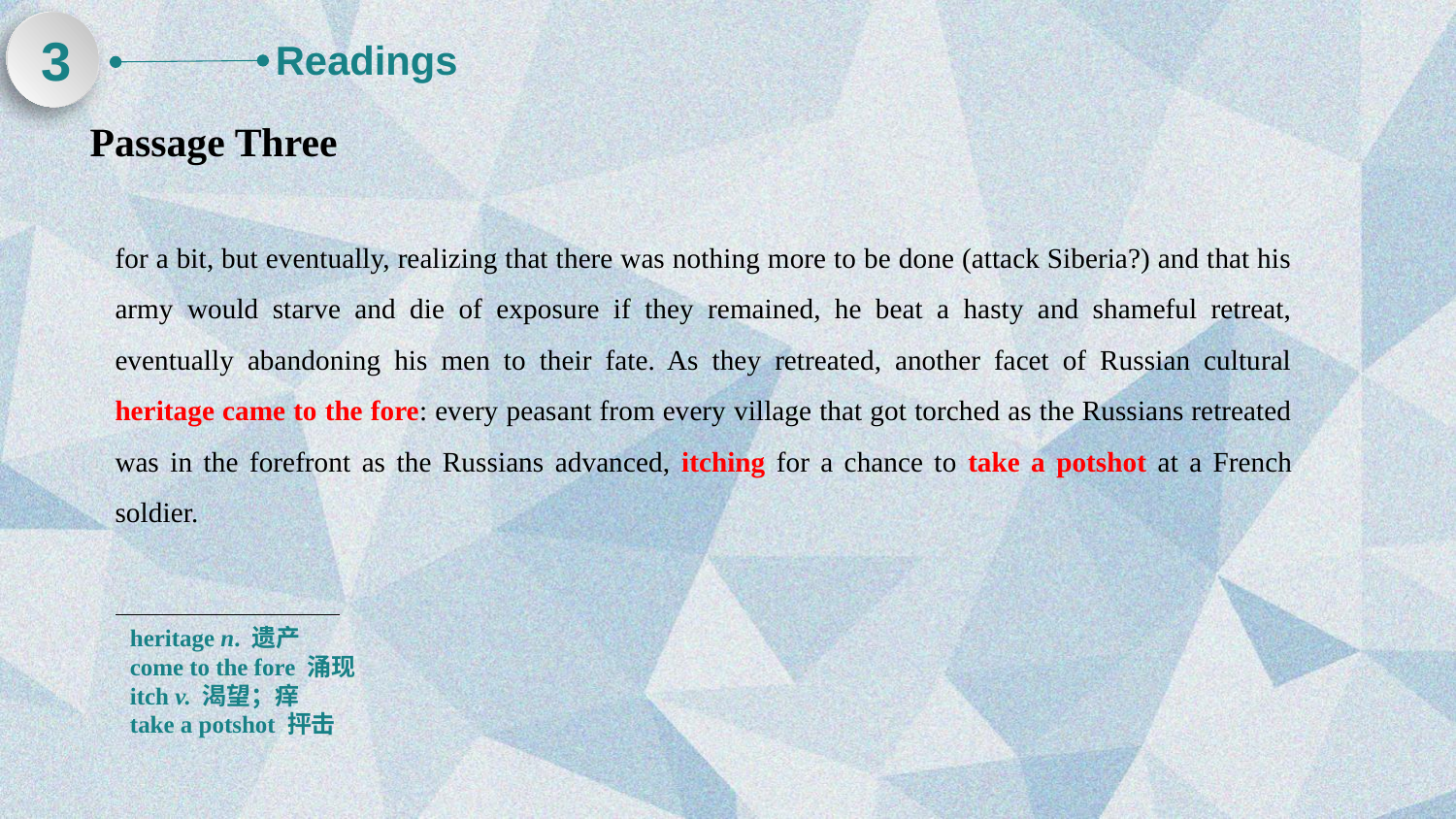

3
Readings
Passage Three
for a bit, but eventually, realizing that there was nothing more to be done (attack Siberia?) and that his army would starve and die of exposure if they remained, he beat a hasty and shameful retreat, eventually abandoning his men to their fate. As they retreated, another facet of Russian cultural heritage came to the fore: every peasant from every village that got torched as the Russians retreated was in the forefront as the Russians advanced, itching for a chance to take a potshot at a French soldier.
heritage n. 遗产
come to the fore 涌现
itch v. 渴望；痒
take a potshot 抨击